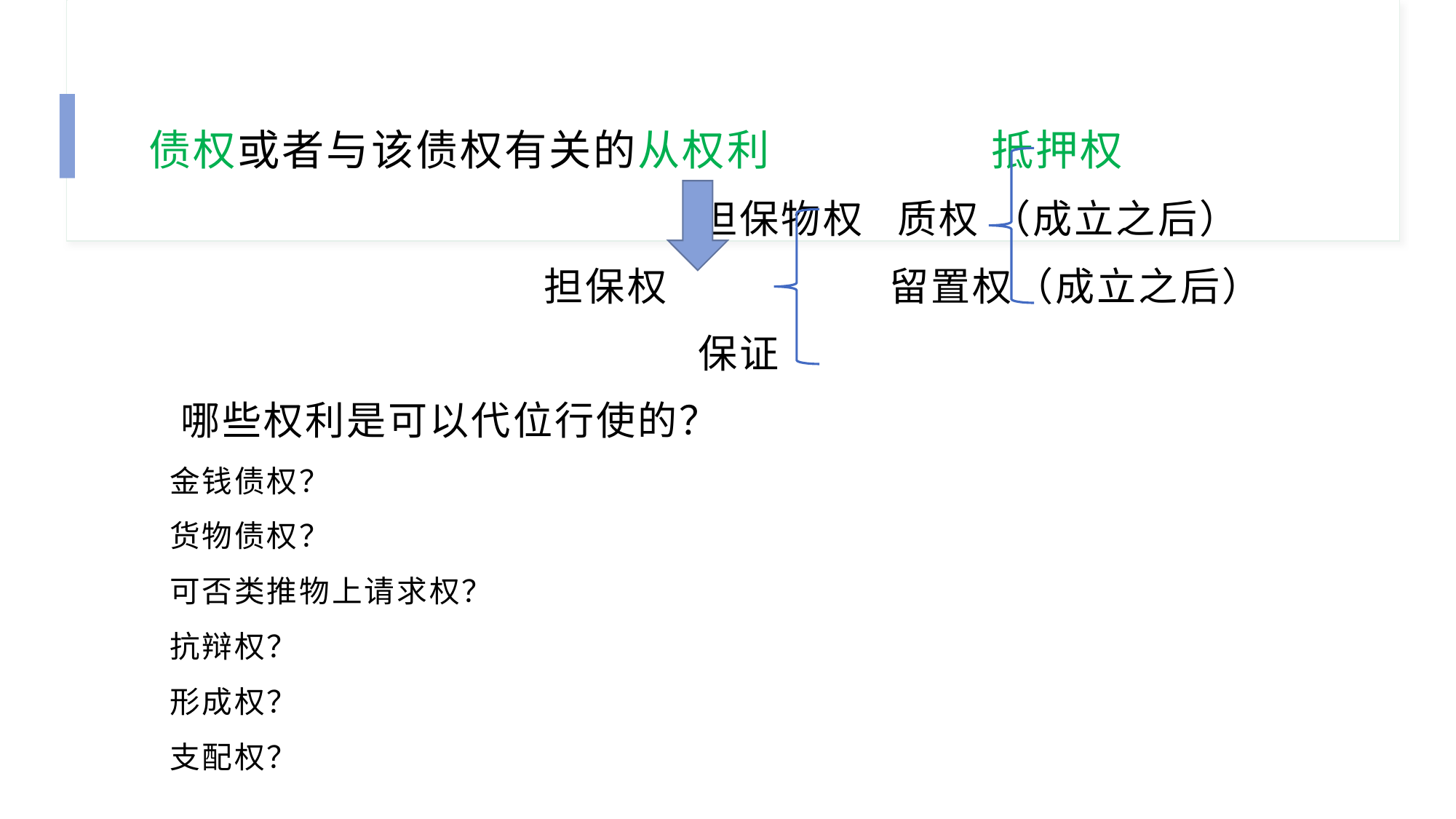

债权或者与该债权有关的从权利                   抵押权
                                                   担保物权   质权 （成立之后）
                                     担保权                    留置权（成立之后）
                                                   保证
    哪些权利是可以代位行使的？
    金钱债权？
    货物债权？
    可否类推物上请求权？
    抗辩权？
    形成权？
    支配权？